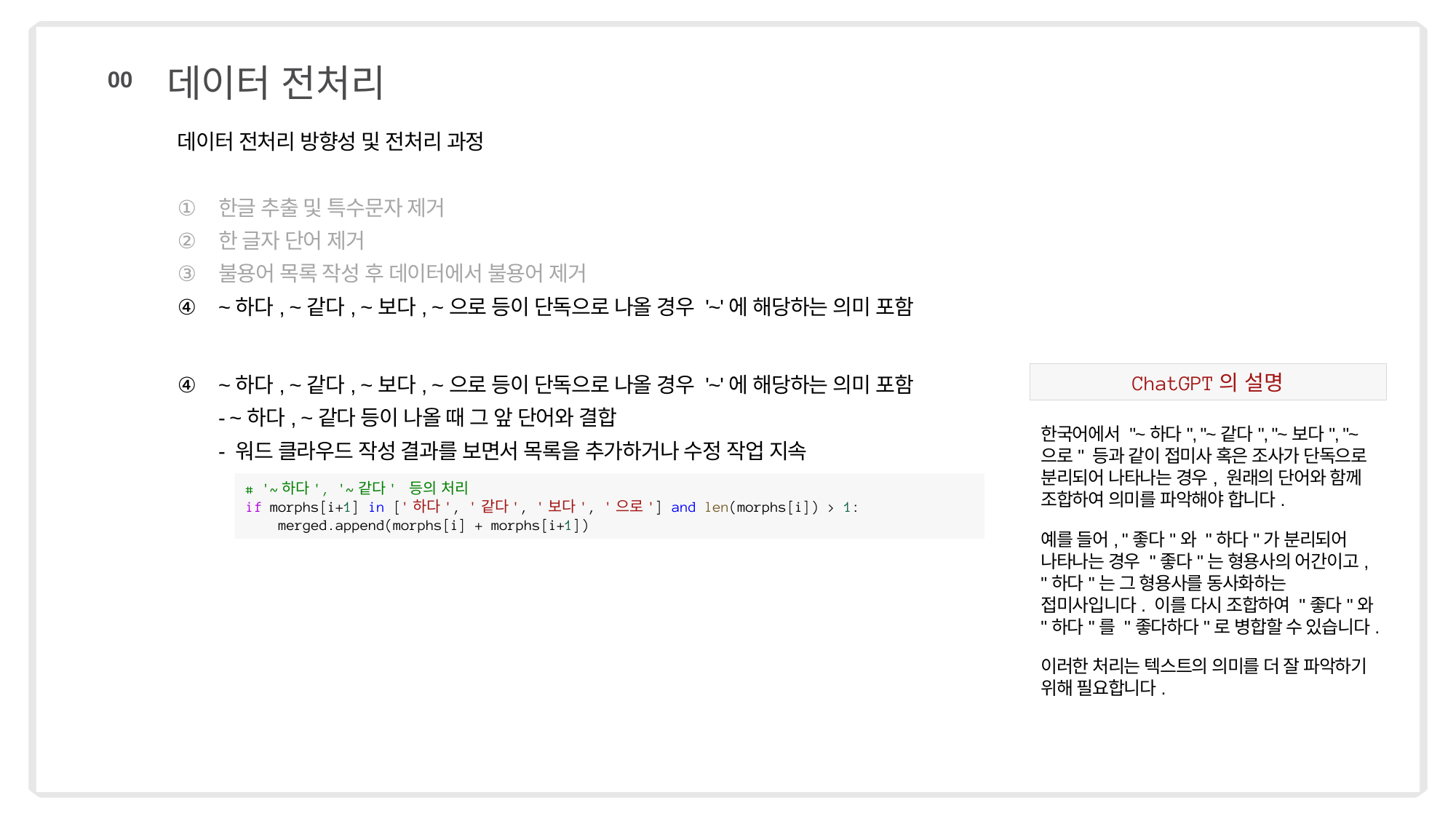

데이터 전처리
00
데이터 전처리 방향성 및 전처리 과정

한글 추출 및 특수문자 제거
한 글자 단어 제거
불용어 목록 작성 후 데이터에서 불용어 제거
~하다, ~같다, ~보다, ~으로 등이 단독으로 나올 경우 '~'에 해당하는 의미 포함
~하다, ~같다, ~보다, ~으로 등이 단독으로 나올 경우 '~'에 해당하는 의미 포함
- ~하다, ~같다 등이 나올 때 그 앞 단어와 결합
- 워드 클라우드 작성 결과를 보면서 목록을 추가하거나 수정 작업 지속
ChatGPT의 설명
한국어에서 "~하다", "~같다", "~보다", "~으로" 등과 같이 접미사 혹은 조사가 단독으로 분리되어 나타나는 경우, 원래의 단어와 함께 조합하여 의미를 파악해야 합니다.
예를 들어, "좋다"와 "하다"가 분리되어 나타나는 경우 "좋다"는 형용사의 어간이고, "하다"는 그 형용사를 동사화하는 접미사입니다. 이를 다시 조합하여 "좋다"와 "하다"를 "좋다하다"로 병합할 수 있습니다.
이러한 처리는 텍스트의 의미를 더 잘 파악하기 위해 필요합니다.
# '~하다', '~같다' 등의 처리
if morphs[i+1] in ['하다', '같다', '보다', '으로'] and len(morphs[i]) > 1:
    merged.append(morphs[i] + morphs[i+1])